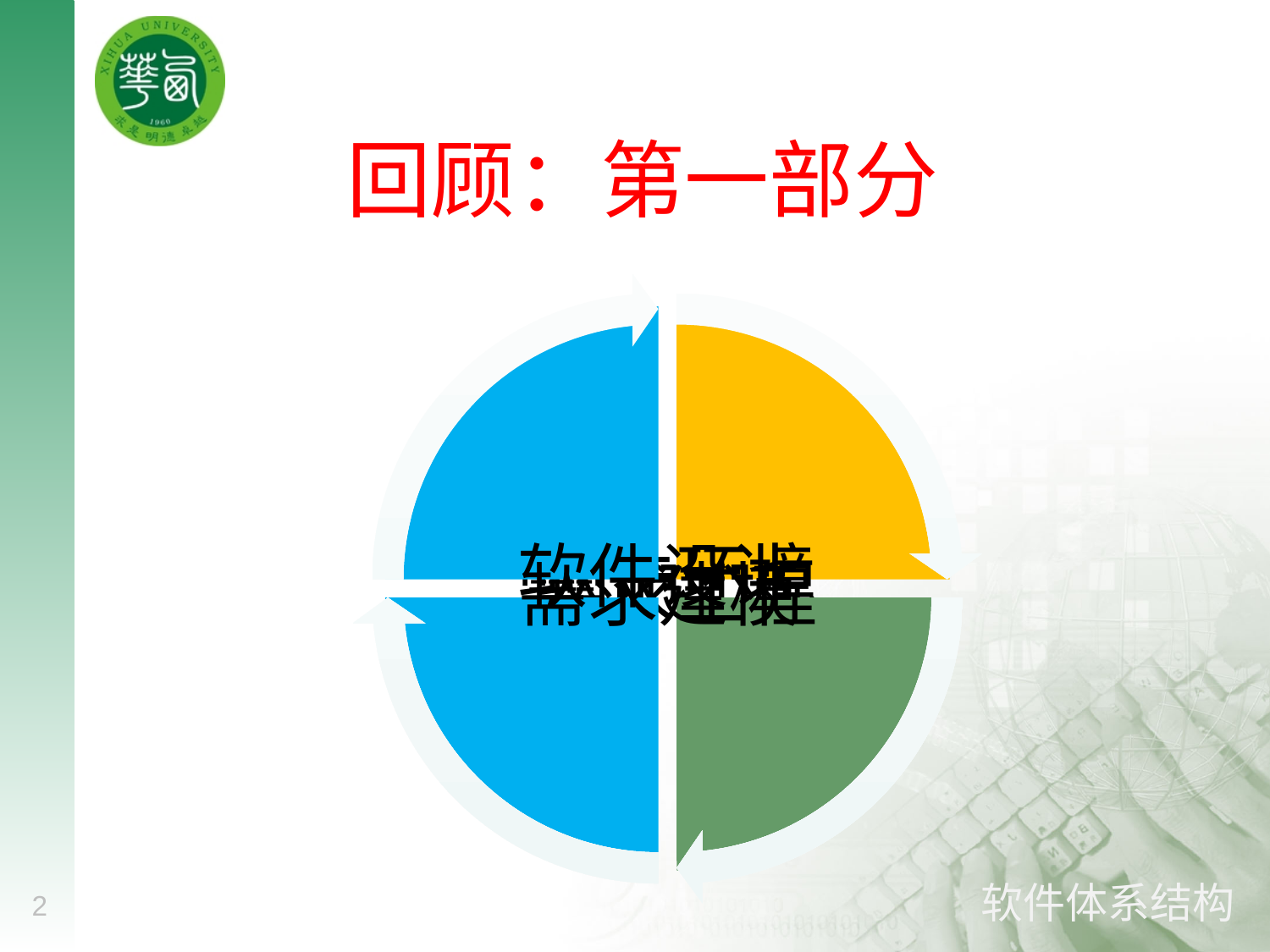

# 回顾：第一部分
软件环境
需求工程
需求建模
软件设计
2